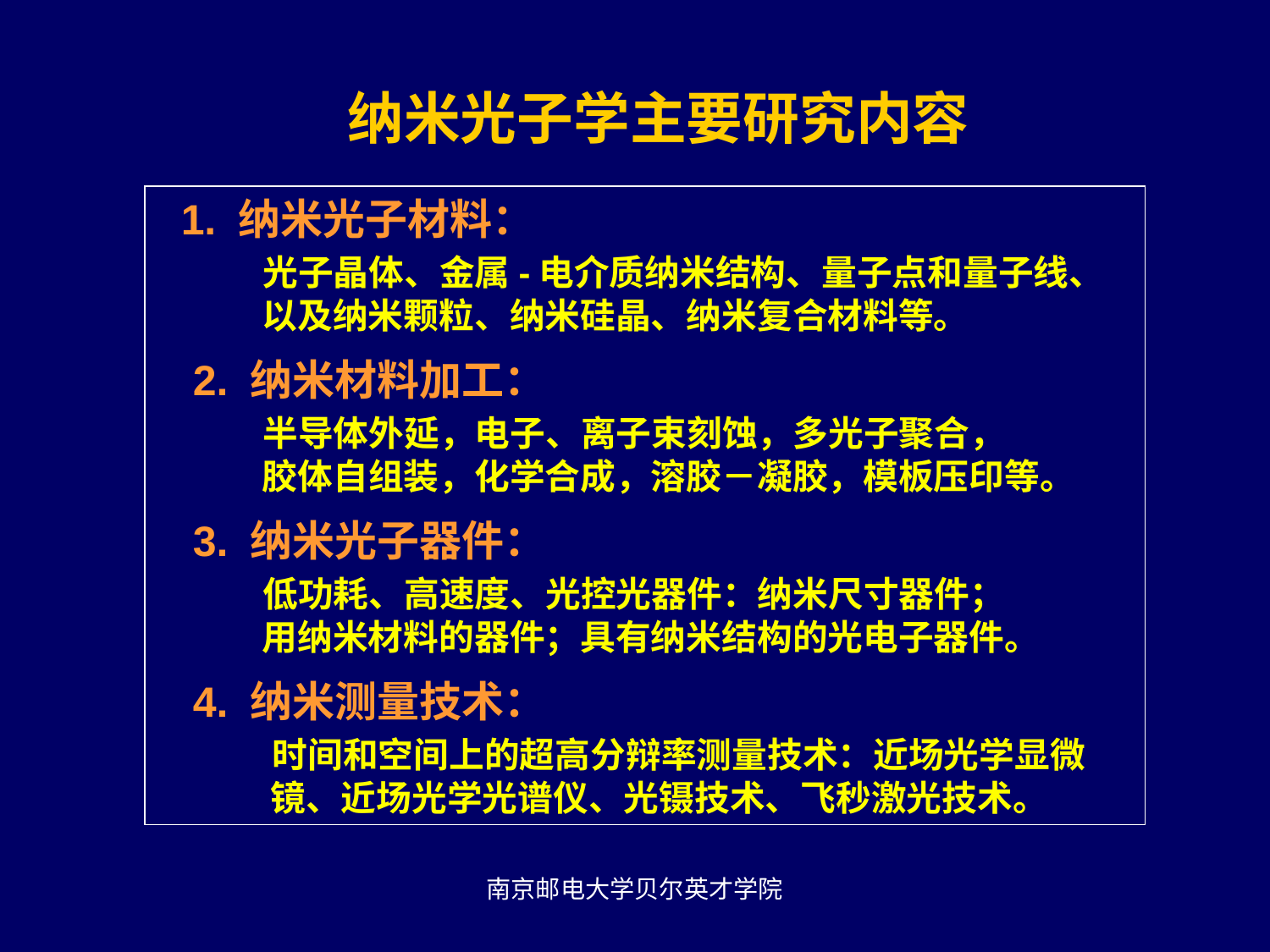

纳米光子学主要研究内容
  1. 纳米光子材料：
          光子晶体、金属-电介质纳米结构、量子点和量子线、
            以及纳米颗粒、纳米硅晶、纳米复合材料等。

   2. 纳米材料加工：
          半导体外延，电子、离子束刻蚀，多光子聚合，
            胶体自组装，化学合成，溶胶－凝胶，模板压印等。

   3. 纳米光子器件：
          低功耗、高速度、光控光器件：纳米尺寸器件；
            用纳米材料的器件；具有纳米结构的光电子器件。

   4. 纳米测量技术：
           时间和空间上的超高分辩率测量技术：近场光学显微
             镜、近场光学光谱仪、光镊技术、飞秒激光技术。

南京邮电大学贝尔英才学院
39